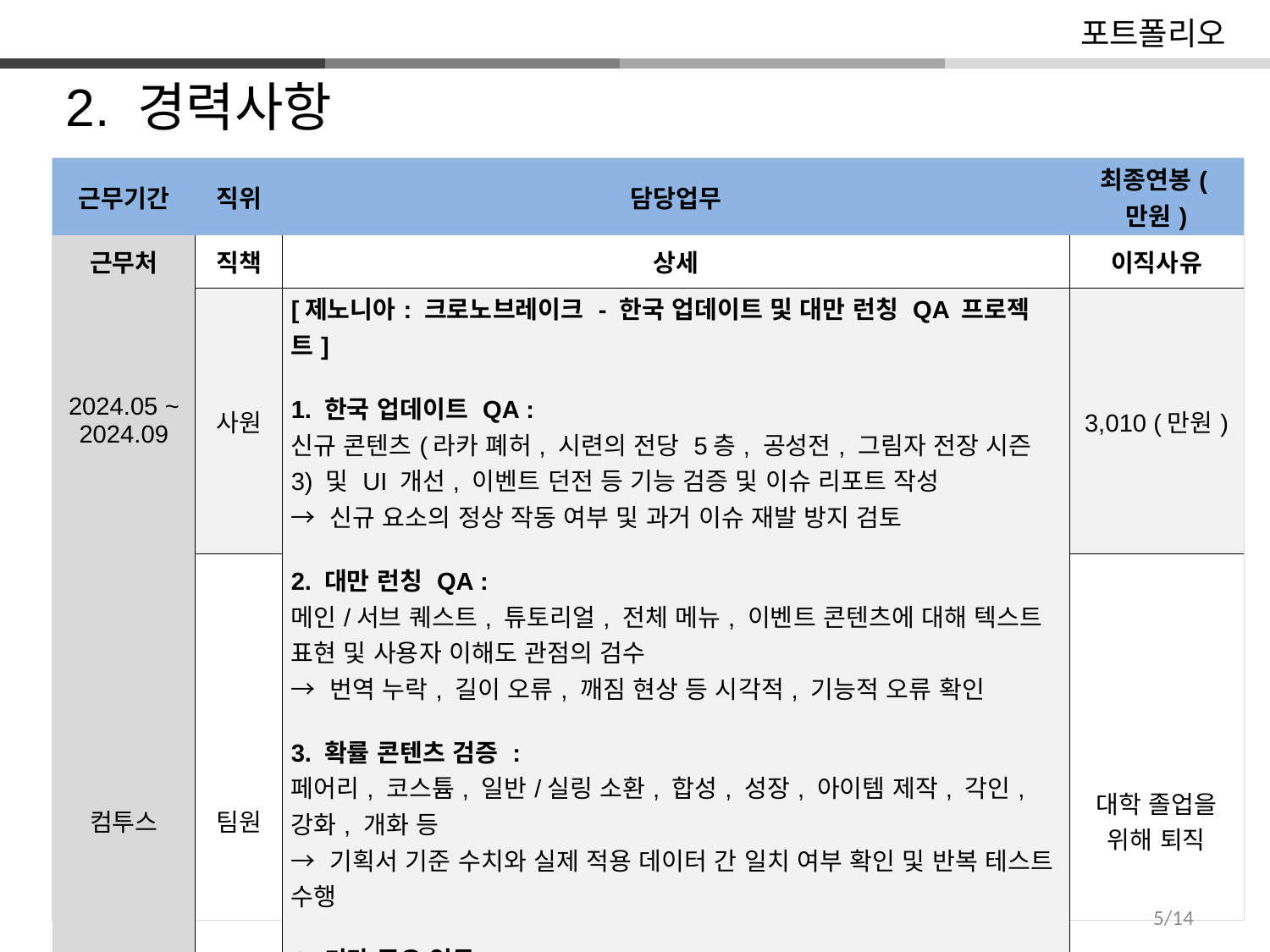

포트폴리오
2. 경력사항
|  |
| --- |
| 근무기간 | 직위 | 담당업무 | 최종연봉(만원) |
| --- | --- | --- | --- |
| 근무처 | 직책 | 상세 | 이직사유 |
| 2024.05 ~ 2024.09 | 사원 | [제노니아: 크로노브레이크 - 한국 업데이트 및 대만 런칭 QA 프로젝트] 1. 한국 업데이트 QA : 신규 콘텐츠(라카 폐허, 시련의 전당 5층, 공성전, 그림자 전장 시즌3) 및 UI 개선, 이벤트 던전 등 기능 검증 및 이슈 리포트 작성 → 신규 요소의 정상 작동 여부 및 과거 이슈 재발 방지 검토 2. 대만 런칭 QA : 메인/서브 퀘스트, 튜토리얼, 전체 메뉴, 이벤트 콘텐츠에 대해 텍스트 표현 및 사용자 이해도 관점의 검수 → 번역 누락, 길이 오류, 깨짐 현상 등 시각적, 기능적 오류 확인 3. 확률 콘텐츠 검증 : 페어리, 코스튬, 일반/실링 소환, 합성, 성장, 아이템 제작, 각인, 강화, 개화 등 → 기획서 기준 수치와 실제 적용 데이터 간 일치 여부 확인 및 반복 테스트 수행 4. 기타 주요 업무 : 부적합 공통화 리스트 및 기본 구동 체크리스트 기반 점검 JIRA를 활용한 이슈 등록 및 관리, Google Sheet 기반 테스트 결과 정리 및 협업 진행 | 3,010 (만원) |
| 컴투스 | 팀원 |  | 대학 졸업을 위해 퇴직 |

5/14